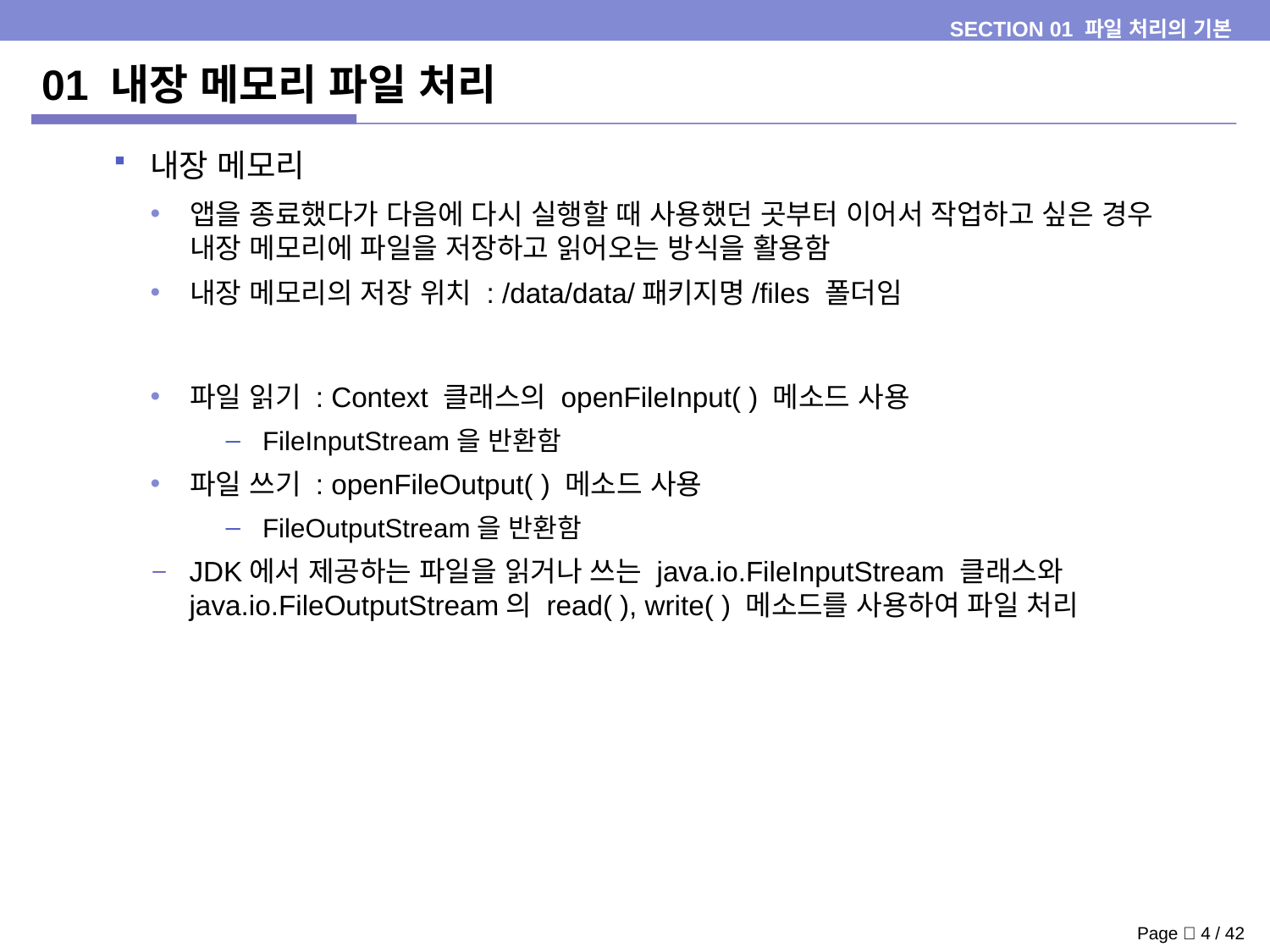

SECTION 01 파일 처리의 기본
# 01 내장 메모리 파일 처리
내장 메모리
앱을 종료했다가 다음에 다시 실행할 때 사용했던 곳부터 이어서 작업하고 싶은 경우 내장 메모리에 파일을 저장하고 읽어오는 방식을 활용함
내장 메모리의 저장 위치 : /data/data/패키지명/files 폴더임

파일 읽기 : Context 클래스의 openFileInput( ) 메소드 사용
FileInputStream을 반환함
파일 쓰기 : openFileOutput( ) 메소드 사용
FileOutputStream을 반환함
JDK에서 제공하는 파일을 읽거나 쓰는 java.io.FileInputStream 클래스와 java.io.FileOutputStream의 read( ), write( ) 메소드를 사용하여 파일 처리